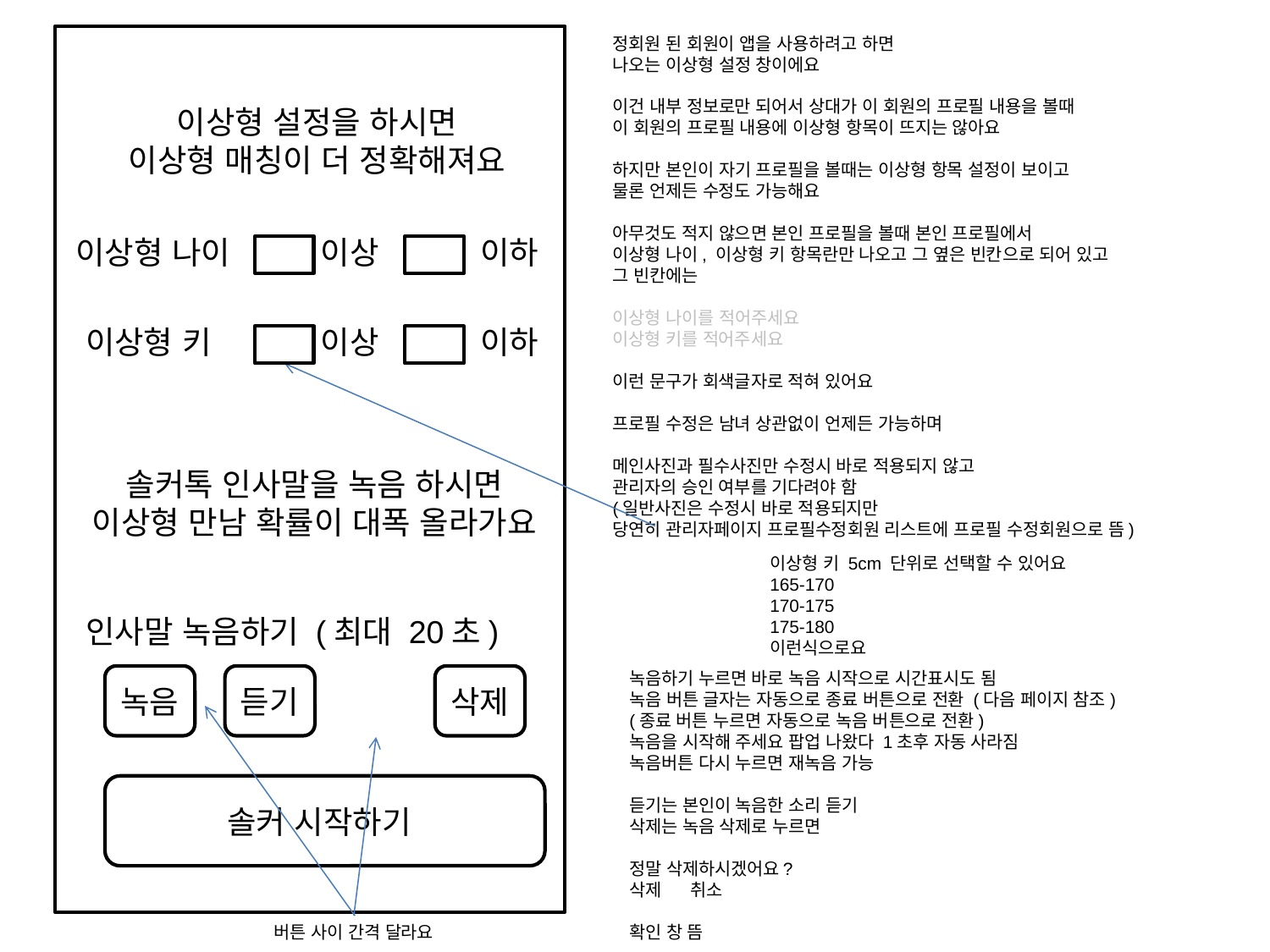

정회원 된 회원이 앱을 사용하려고 하면
나오는 이상형 설정 창이에요

이건 내부 정보로만 되어서 상대가 이 회원의 프로필 내용을 볼때
이 회원의 프로필 내용에 이상형 항목이 뜨지는 않아요

하지만 본인이 자기 프로필을 볼때는 이상형 항목 설정이 보이고
물론 언제든 수정도 가능해요

아무것도 적지 않으면 본인 프로필을 볼때 본인 프로필에서
이상형 나이, 이상형 키 항목란만 나오고 그 옆은 빈칸으로 되어 있고
그 빈칸에는

이상형 나이를 적어주세요
이상형 키를 적어주세요

이런 문구가 회색글자로 적혀 있어요

프로필 수정은 남녀 상관없이 언제든 가능하며

메인사진과 필수사진만 수정시 바로 적용되지 않고
관리자의 승인 여부를 기다려야 함
(일반사진은 수정시 바로 적용되지만
당연히 관리자페이지 프로필수정회원 리스트에 프로필 수정회원으로 뜸)
이상형 설정을 하시면
이상형 매칭이 더 정확해져요
이상형 나이
이상
이하

이상형 키
이상
이하

솔커톡 인사말을 녹음 하시면
이상형 만남 확률이 대폭 올라가요
이상형 키 5cm 단위로 선택할 수 있어요
165-170
170-175
175-180
이런식으로요
인사말 녹음하기 (최대 20초)
녹음하기 누르면 바로 녹음 시작으로 시간표시도 됨
녹음 버튼 글자는 자동으로 종료 버튼으로 전환 (다음 페이지 참조)
(종료 버튼 누르면 자동으로 녹음 버튼으로 전환)
녹음을 시작해 주세요 팝업 나왔다 1초후 자동 사라짐
녹음버튼 다시 누르면 재녹음 가능

듣기는 본인이 녹음한 소리 듣기
삭제는 녹음 삭제로 누르면

정말 삭제하시겠어요?
삭제      취소

확인 창 뜸

녹음
듣기
삭제

솔커 시작하기
버튼 사이 간격 달라요